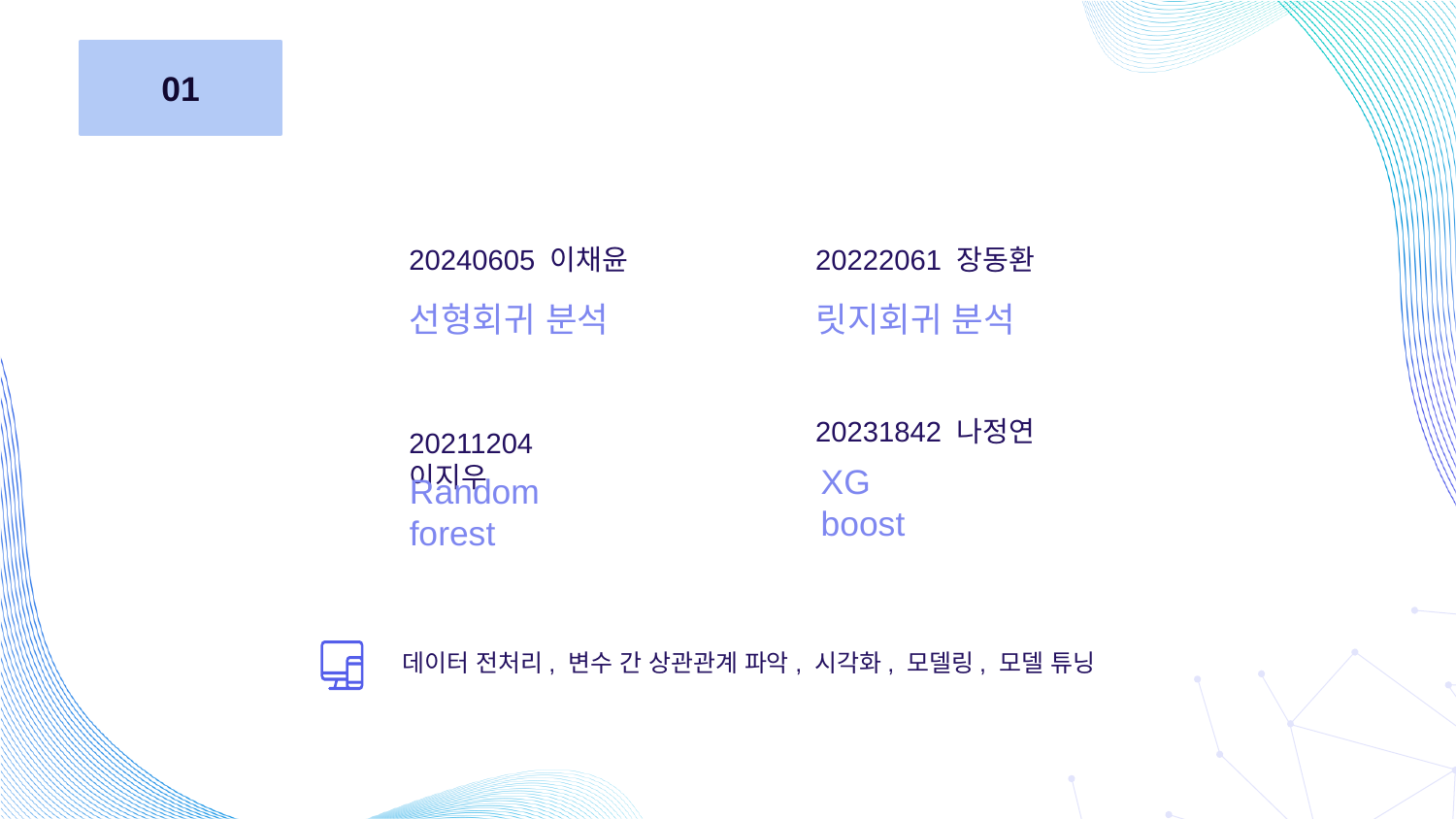

01
20222061 장동환
20240605 이채윤
릿지회귀 분석
선형회귀 분석
20231842 나정연
20211204 이지우
XG
boost
Random
forest
데이터 전처리, 변수 간 상관관계 파악, 시각화, 모델링, 모델 튜닝